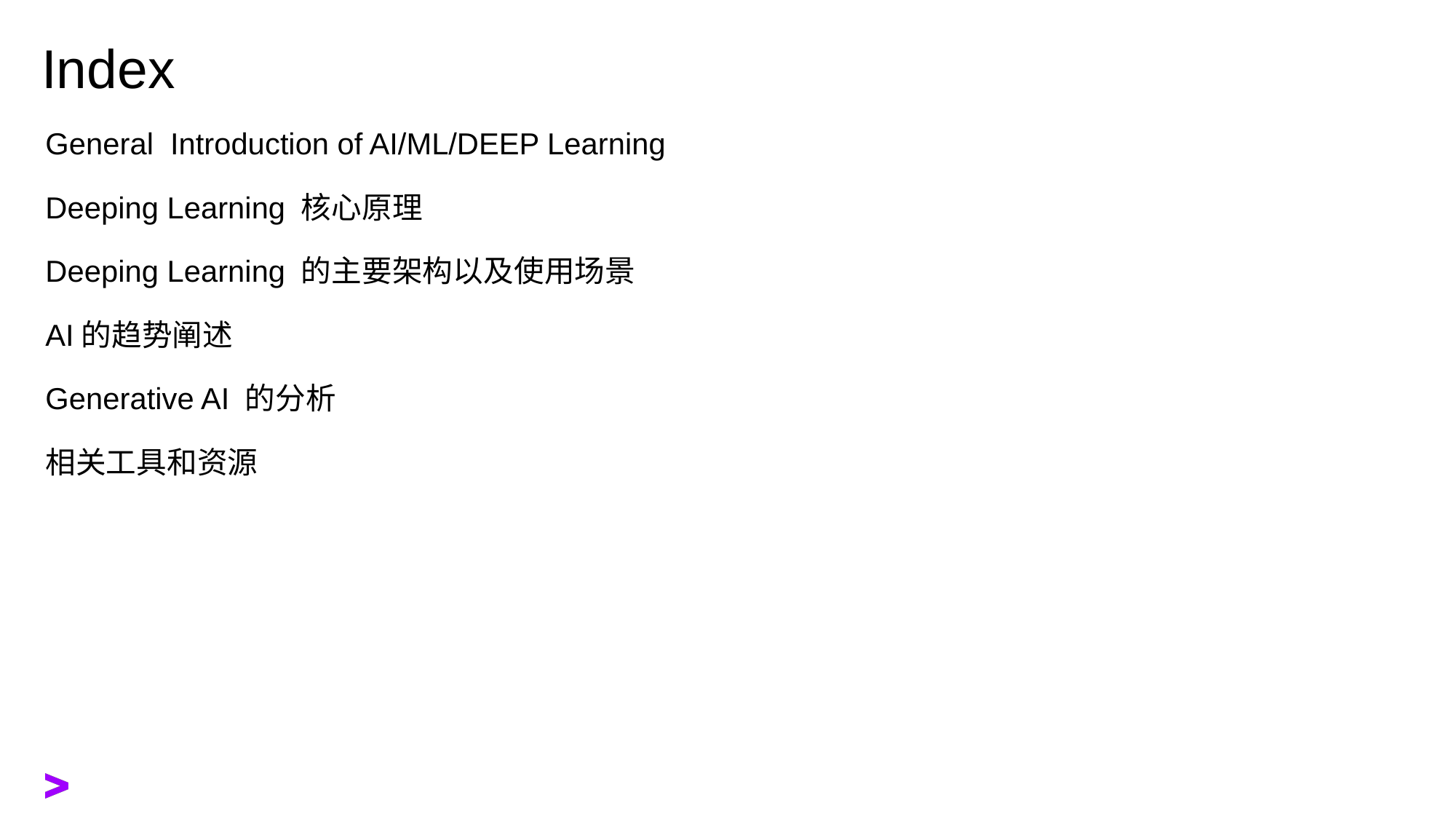

# Index
General  Introduction of AI/ML/DEEP Learning
Deeping Learning 核心原理
Deeping Learning 的主要架构以及使用场景
AI的趋势阐述
Generative AI 的分析
相关工具和资源